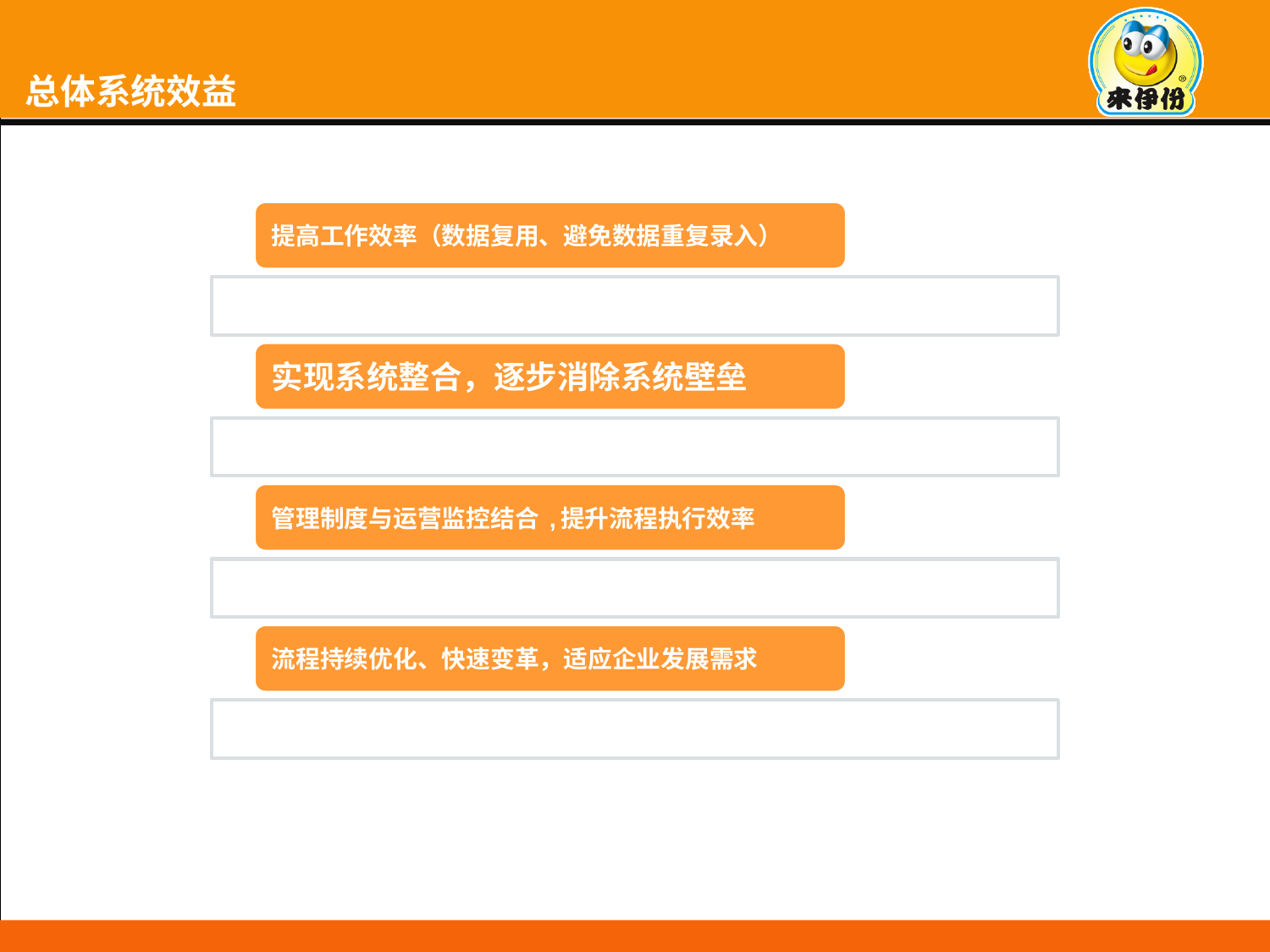

# 总体系统效益
提高工作效率（数据复用、避免数据重复录入）
实现系统整合，逐步消除系统壁垒
管理制度与运营监控结合 ,提升流程执行效率
流程持续优化、快速变革，适应企业发展需求